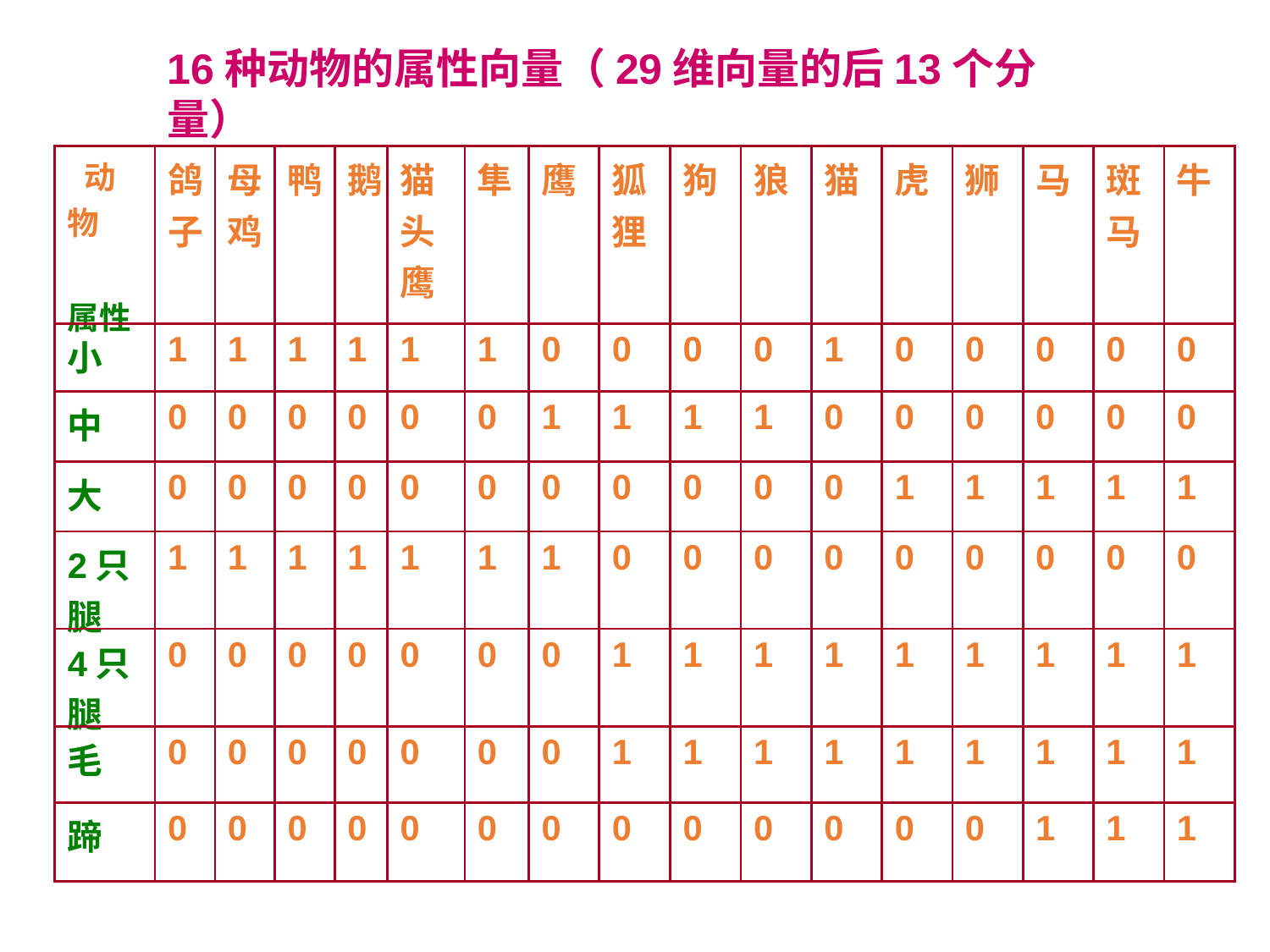

16种动物的属性向量（29维向量的后13个分量）
| 动物 属性 | 鸽子 | 母鸡 | 鸭 | 鹅 | 猫头鹰 | 隼 | 鹰 | 狐狸 | 狗 | 狼 | 猫 | 虎 | 狮 | 马 | 斑马 | 牛 |
| --- | --- | --- | --- | --- | --- | --- | --- | --- | --- | --- | --- | --- | --- | --- | --- | --- |
| 小 | 1 | 1 | 1 | 1 | 1 | 1 | 0 | 0 | 0 | 0 | 1 | 0 | 0 | 0 | 0 | 0 |
| 中 | 0 | 0 | 0 | 0 | 0 | 0 | 1 | 1 | 1 | 1 | 0 | 0 | 0 | 0 | 0 | 0 |
| 大 | 0 | 0 | 0 | 0 | 0 | 0 | 0 | 0 | 0 | 0 | 0 | 1 | 1 | 1 | 1 | 1 |
| 2只腿 | 1 | 1 | 1 | 1 | 1 | 1 | 1 | 0 | 0 | 0 | 0 | 0 | 0 | 0 | 0 | 0 |
| 4只腿 | 0 | 0 | 0 | 0 | 0 | 0 | 0 | 1 | 1 | 1 | 1 | 1 | 1 | 1 | 1 | 1 |
| 毛 | 0 | 0 | 0 | 0 | 0 | 0 | 0 | 1 | 1 | 1 | 1 | 1 | 1 | 1 | 1 | 1 |
| 蹄 | 0 | 0 | 0 | 0 | 0 | 0 | 0 | 0 | 0 | 0 | 0 | 0 | 0 | 1 | 1 | 1 |